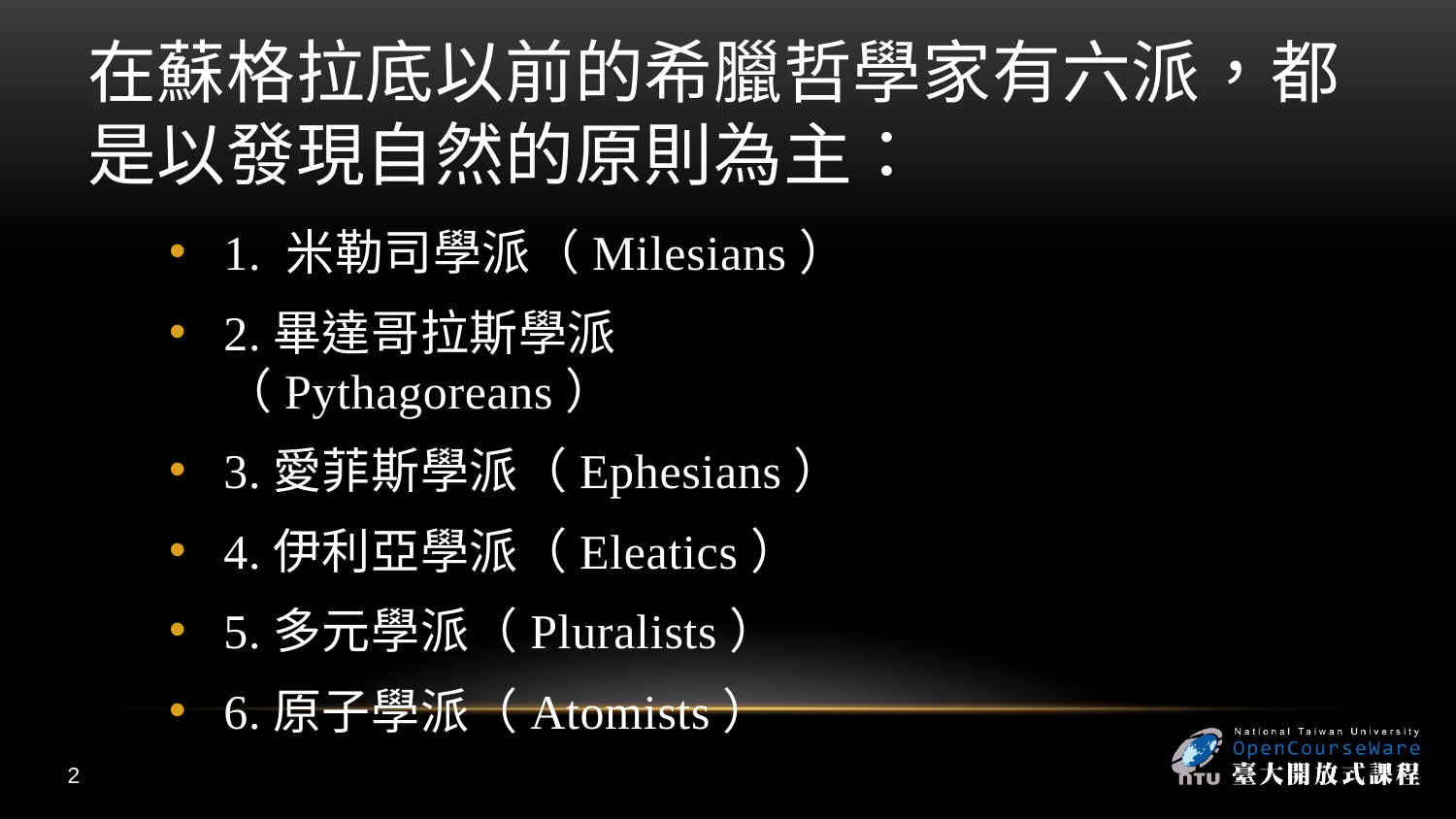

# 在蘇格拉底以前的希臘哲學家有六派，都是以發現自然的原則為主：
1. 米勒司學派（Milesians）
2.畢達哥拉斯學派（Pythagoreans）
3.愛菲斯學派（Ephesians）
4.伊利亞學派（Eleatics）
5.多元學派（Pluralists）
6.原子學派（Atomists）
2